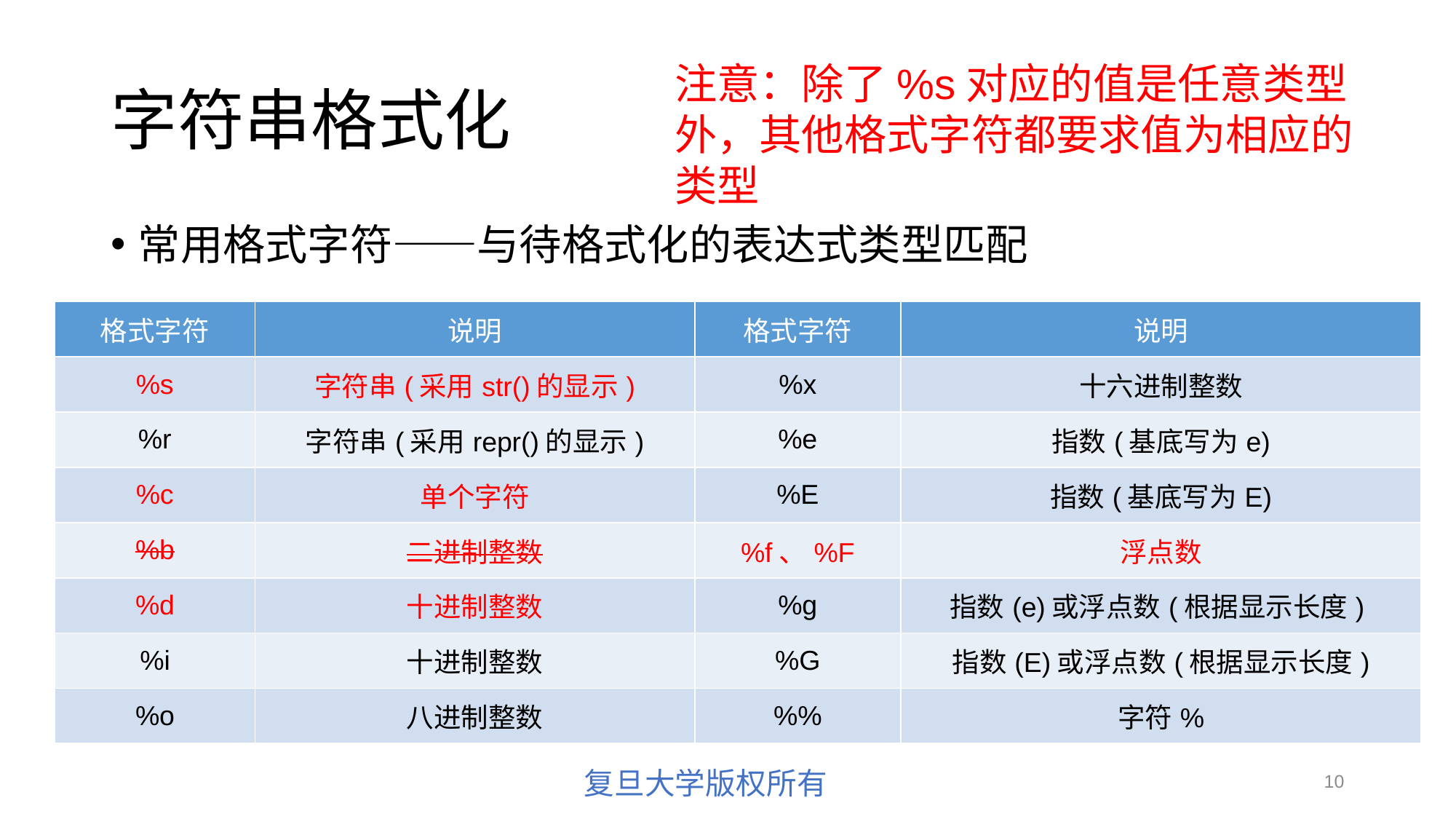

# 字符串格式化
注意：除了%s对应的值是任意类型外，其他格式字符都要求值为相应的类型
常用格式字符——与待格式化的表达式类型匹配
| 格式字符 | 说明 | 格式字符 | 说明 |
| --- | --- | --- | --- |
| %s | 字符串(采用str()的显示) | %x | 十六进制整数 |
| %r | 字符串(采用repr()的显示) | %e | 指数(基底写为e) |
| %c | 单个字符 | %E | 指数(基底写为E) |
| %b | 二进制整数 | %f、%F | 浮点数 |
| %d | 十进制整数 | %g | 指数(e)或浮点数(根据显示长度) |
| %i | 十进制整数 | %G | 指数(E)或浮点数(根据显示长度) |
| %o | 八进制整数 | %% | 字符% |
10